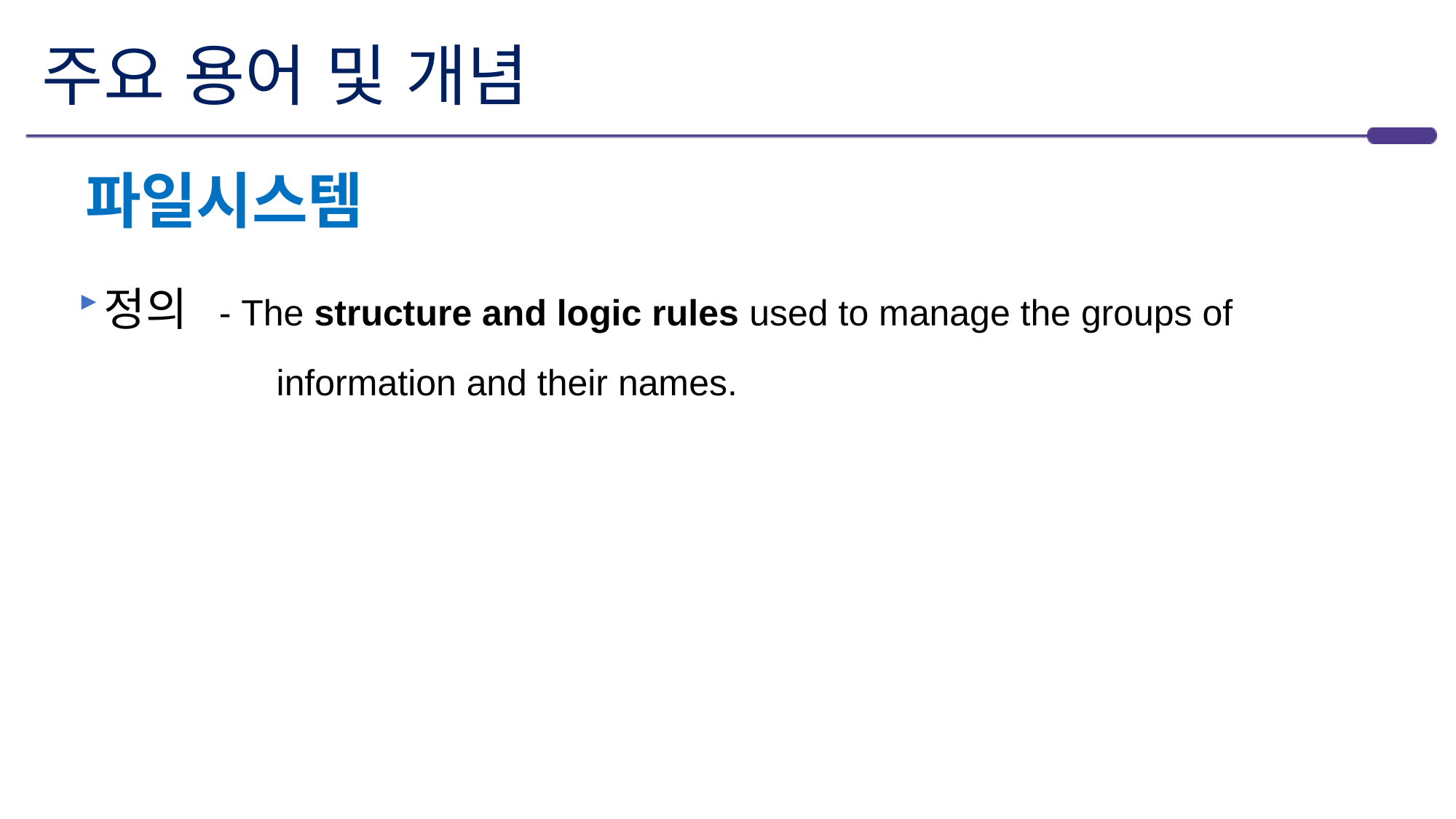

# 주요 용어 및 개념
파일시스템
정의 - The structure and logic rules used to manage the groups of
                 information and their names.